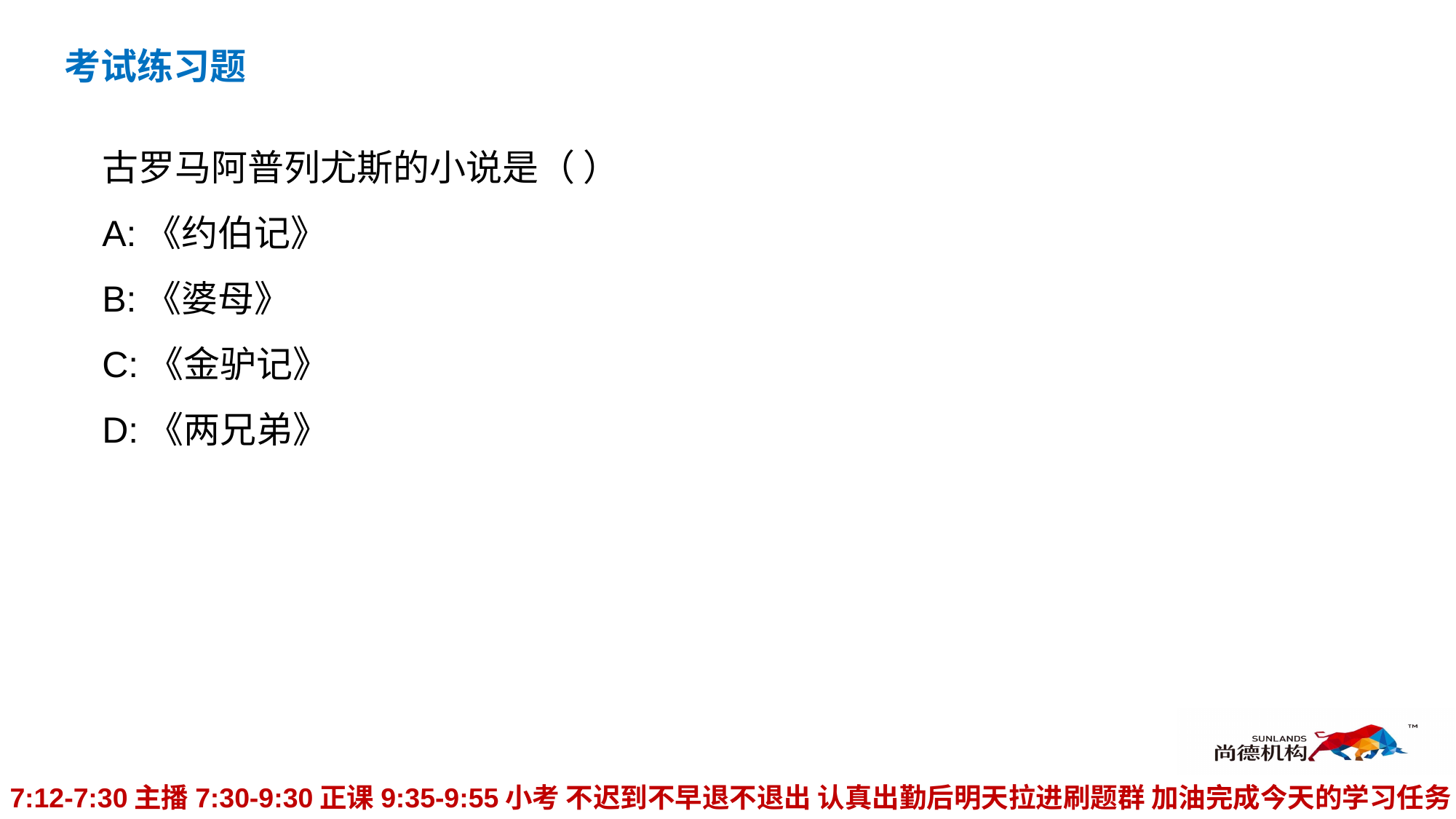

考试练习题
古罗马阿普列尤斯的小说是（ ）
A:《约伯记》
B:《婆母》
C:《金驴记》
D:《两兄弟》